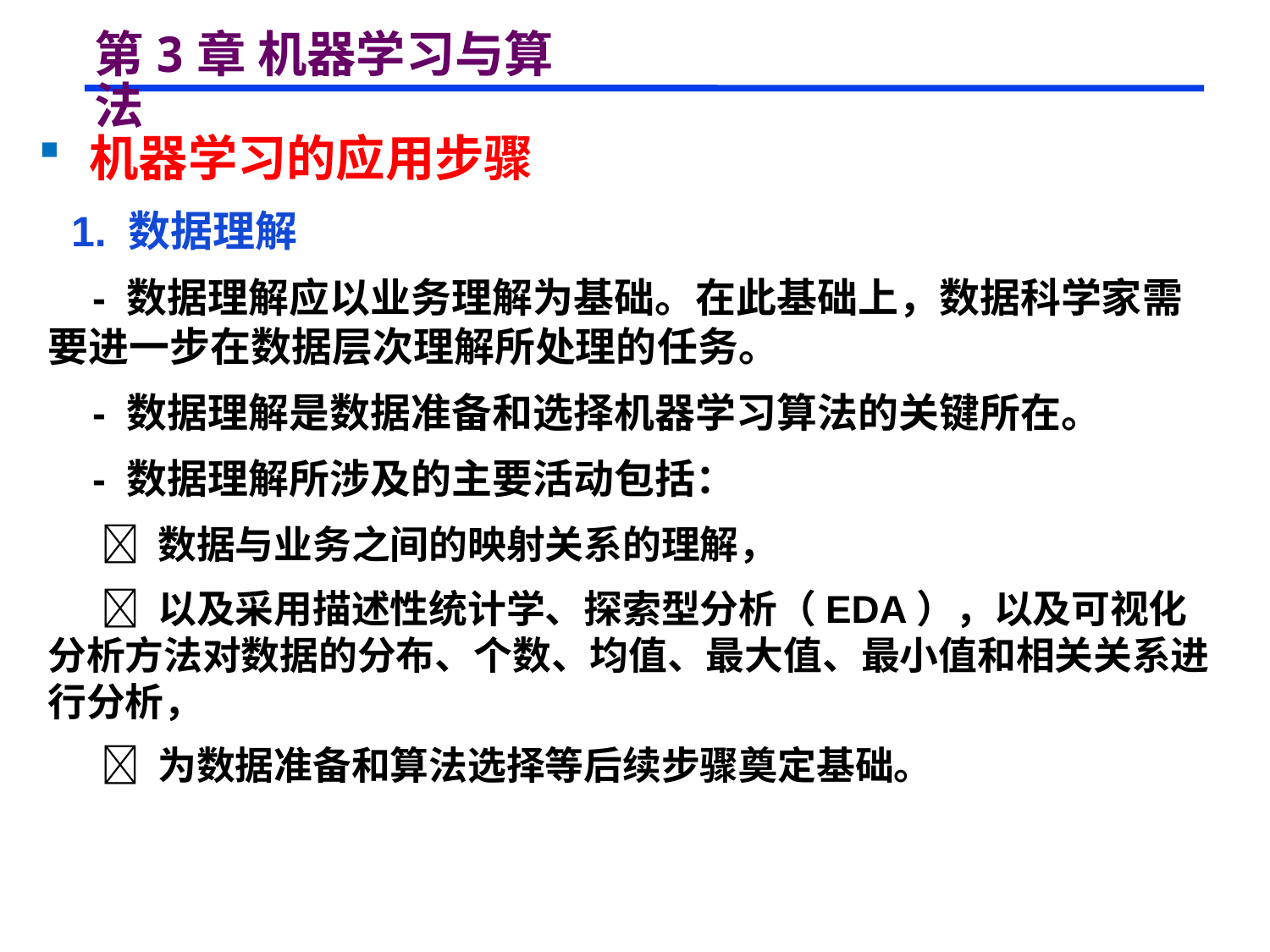

# 第3章 机器学习与算法
 机器学习的应用步骤
  1. 数据理解
    - 数据理解应以业务理解为基础。在此基础上，数据科学家需要进一步在数据层次理解所处理的任务。
    - 数据理解是数据准备和选择机器学习算法的关键所在。
    - 数据理解所涉及的主要活动包括：
      • 数据与业务之间的映射关系的理解，
      • 以及采用描述性统计学、探索型分析（EDA），以及可视化分析方法对数据的分布、个数、均值、最大值、最小值和相关关系进行分析，
      • 为数据准备和算法选择等后续步骤奠定基础。